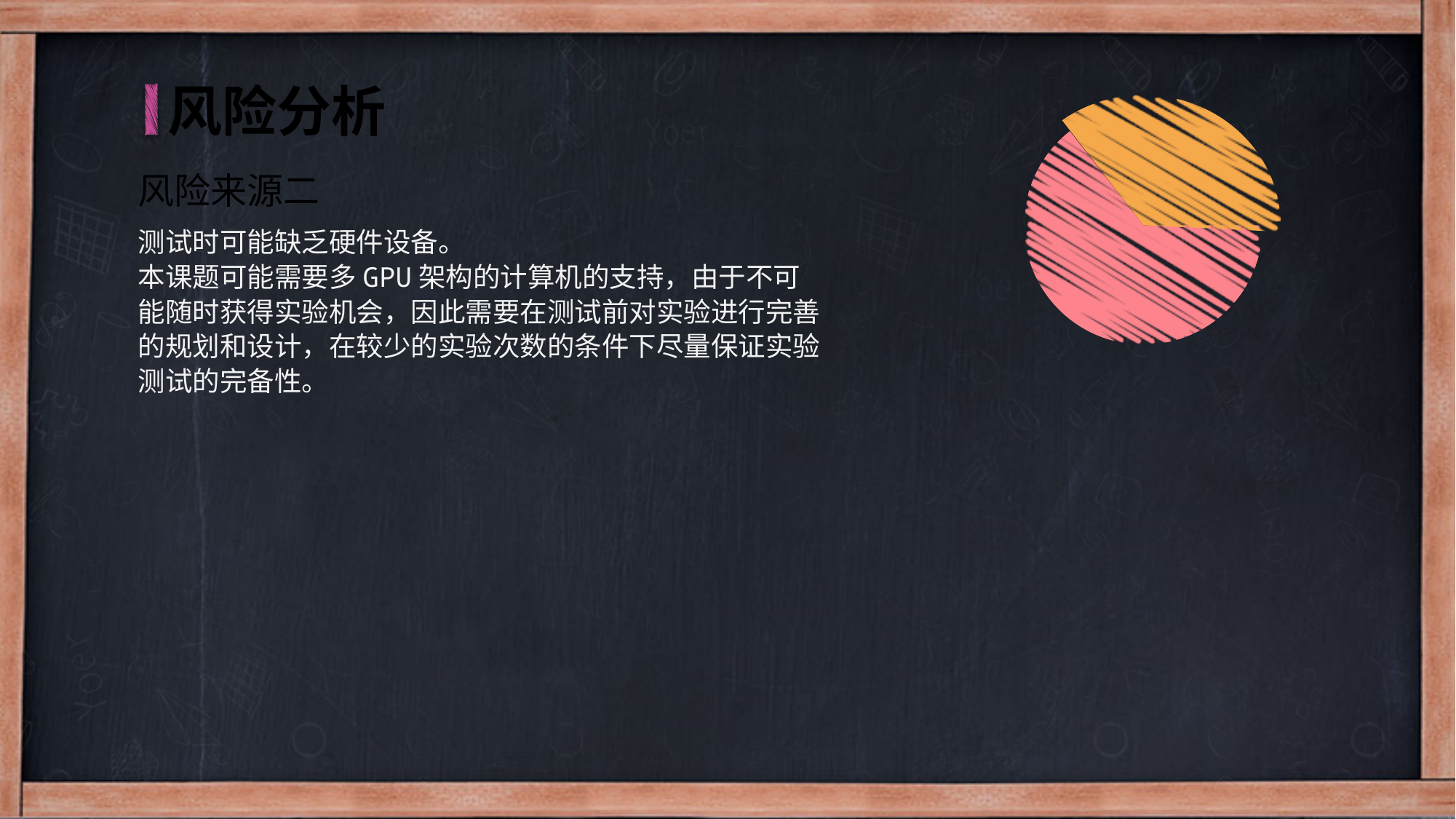

风险分析

风险来源二
测试时可能缺乏硬件设备。
本课题可能需要多GPU架构的计算机的支持，由于不可能随时获得实验机会，因此需要在测试前对实验进行完善的规划和设计，在较少的实验次数的条件下尽量保证实验测试的完备性。